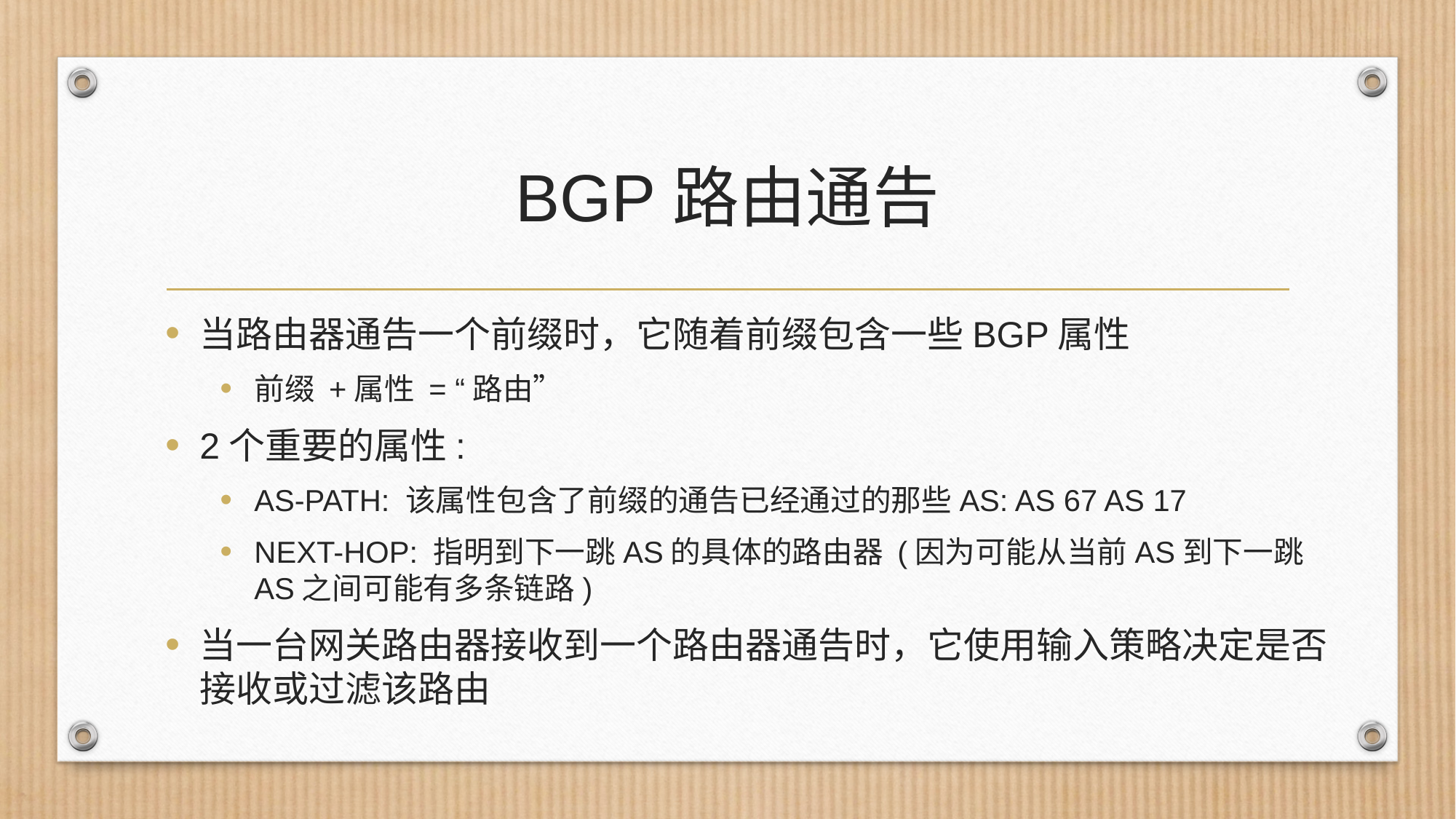

# BGP路由通告
当路由器通告一个前缀时，它随着前缀包含一些BGP属性
前缀 +属性 = “路由”
2个重要的属性:
AS-PATH: 该属性包含了前缀的通告已经通过的那些AS: AS 67 AS 17
NEXT-HOP: 指明到下一跳AS的具体的路由器 (因为可能从当前AS到下一跳AS之间可能有多条链路)
当一台网关路由器接收到一个路由器通告时，它使用输入策略决定是否接收或过滤该路由